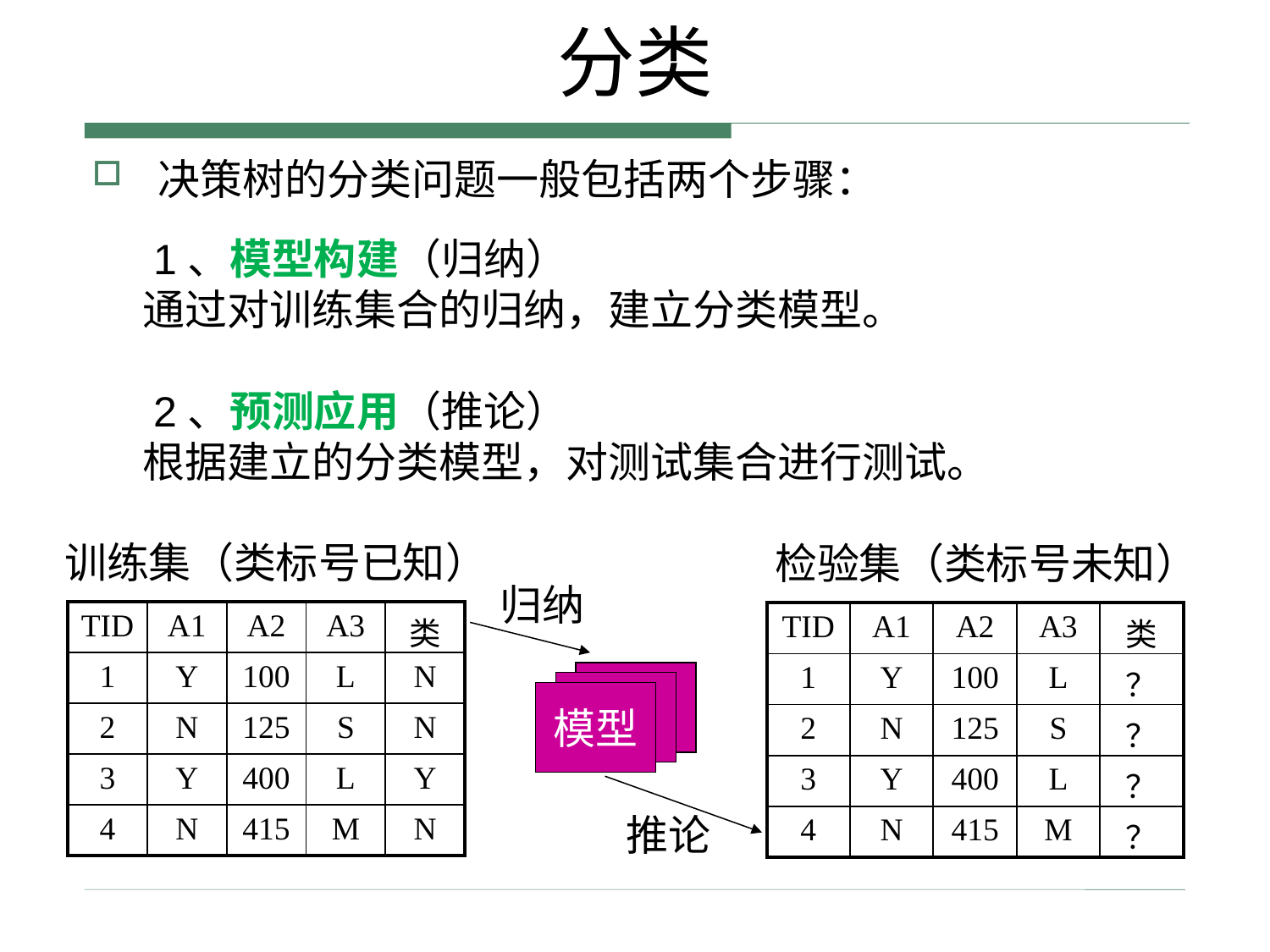

# 分类
决策树的分类问题一般包括两个步骤：

         1、模型构建（归纳）
         通过对训练集合的归纳，建立分类模型。

         2、预测应用（推论）
         根据建立的分类模型，对测试集合进行测试。
训练集（类标号已知）
检验集（类标号未知）
归纳
| TID | A1 | A2 | A3 | 类 |
| --- | --- | --- | --- | --- |
| 1 | Y | 100 | L | N |
| 2 | N | 125 | S | N |
| 3 | Y | 400 | L | Y |
| 4 | N | 415 | M | N |
| TID | A1 | A2 | A3 | 类 |
| --- | --- | --- | --- | --- |
| 1 | Y | 100 | L | ？ |
| 2 | N | 125 | S | ？ |
| 3 | Y | 400 | L | ？ |
| 4 | N | 415 | M | ？ |

模型

推论
4